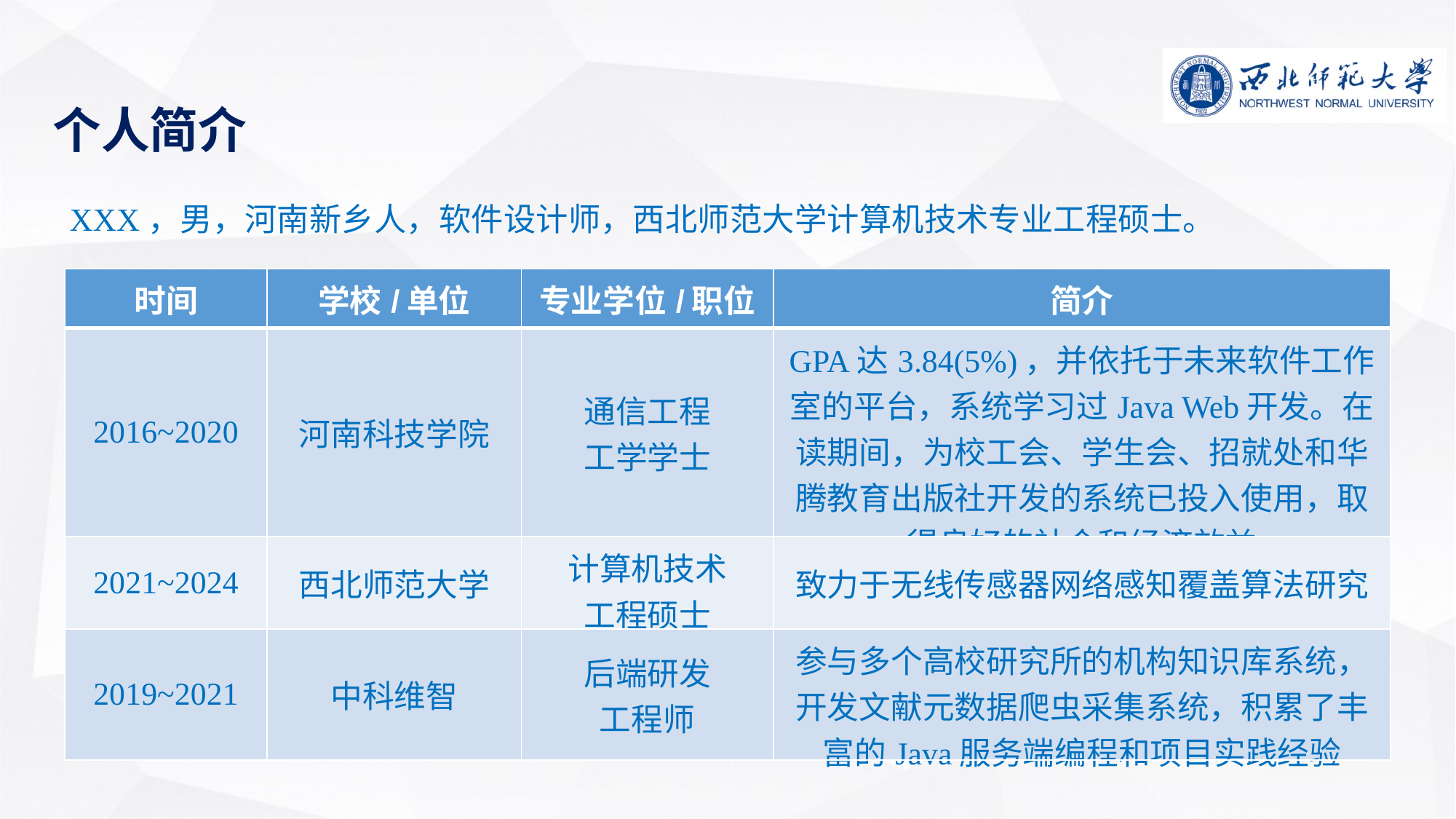

个人简介
XXX，男，河南新乡人，软件设计师，西北师范大学计算机技术专业工程硕士。
| 时间 | 学校/单位 | 专业学位/职位 | 简介 |
| --- | --- | --- | --- |
| 2016~2020 | 河南科技学院 | 通信工程 工学学士 | GPA达3.84(5%)，并依托于未来软件工作室的平台，系统学习过Java Web开发。在读期间，为校工会、学生会、招就处和华腾教育出版社开发的系统已投入使用，取得良好的社会和经济效益 |
| 2021~2024 | 西北师范大学 | 计算机技术 工程硕士 | 致力于无线传感器网络感知覆盖算法研究 |
| 2019~2021 | 中科维智 | 后端研发 工程师 | 参与多个高校研究所的机构知识库系统，开发文献元数据爬虫采集系统，积累了丰富的Java服务端编程和项目实践经验 |